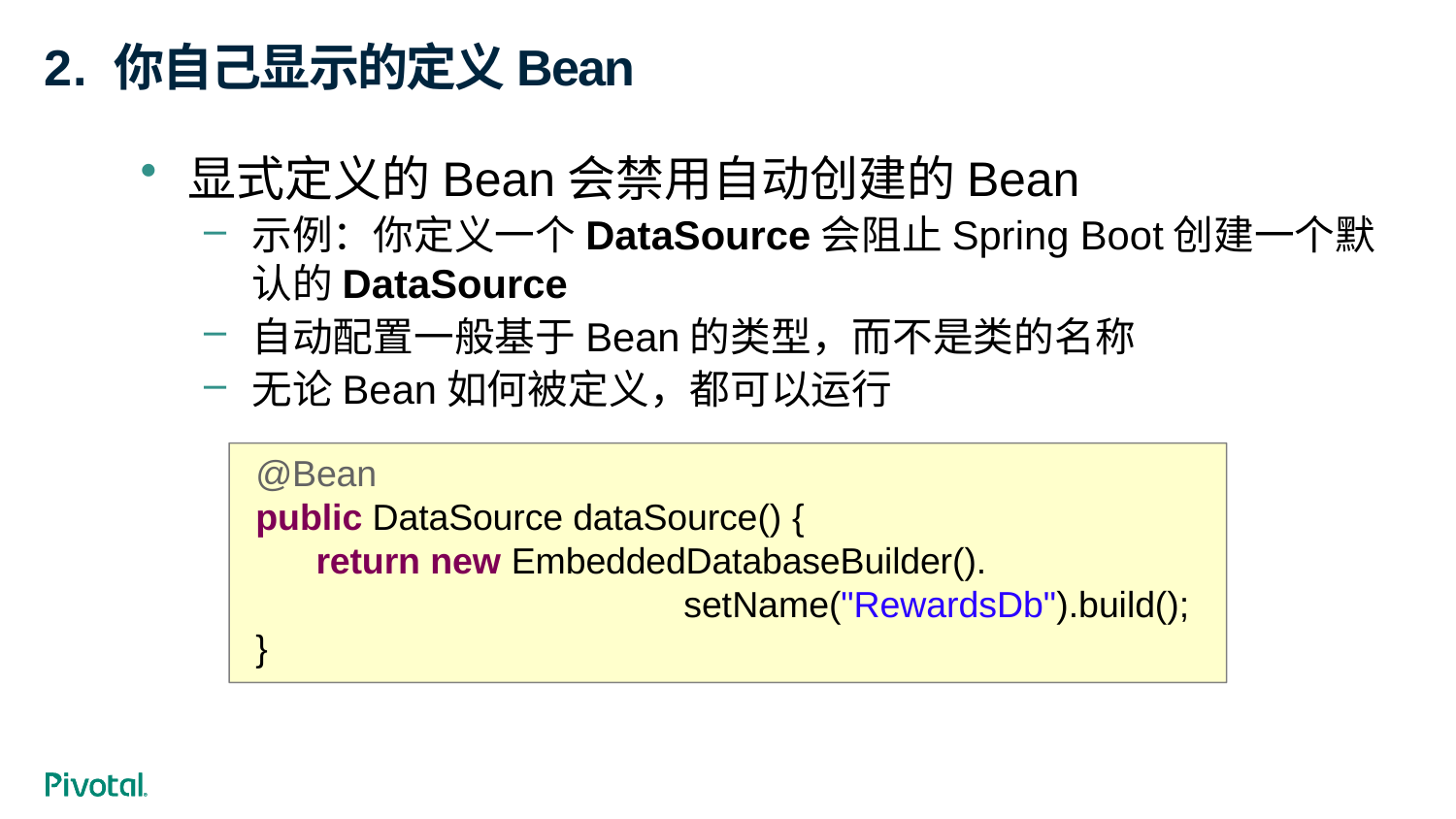

# 2. 你自己显示的定义Bean
显式定义的Bean会禁用自动创建的Bean
示例：你定义一个DataSource会阻止Spring Boot创建一个默认的DataSource
自动配置一般基于Bean的类型，而不是类的名称
无论Bean如何被定义，都可以运行

@Bean
public DataSource dataSource() {
      return new EmbeddedDatabaseBuilder().
                                          setName("RewardsDb").build();
}
28